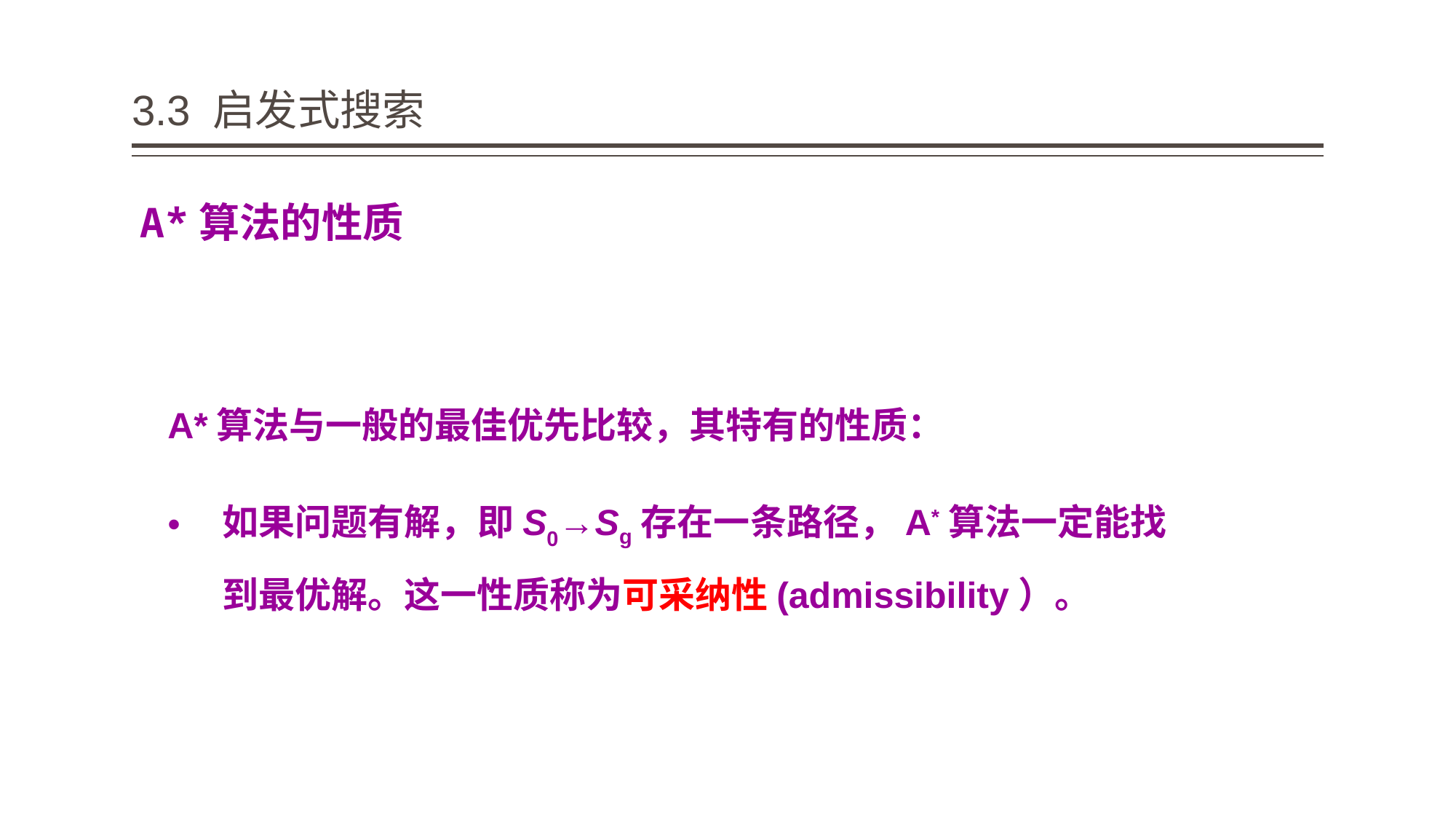

# 3.3 启发式搜索
A*算法的性质
A*算法与一般的最佳优先比较，其特有的性质：
如果问题有解，即S0→Sg存在一条路径，A*算法一定能找到最优解。这一性质称为可采纳性(admissibility）。